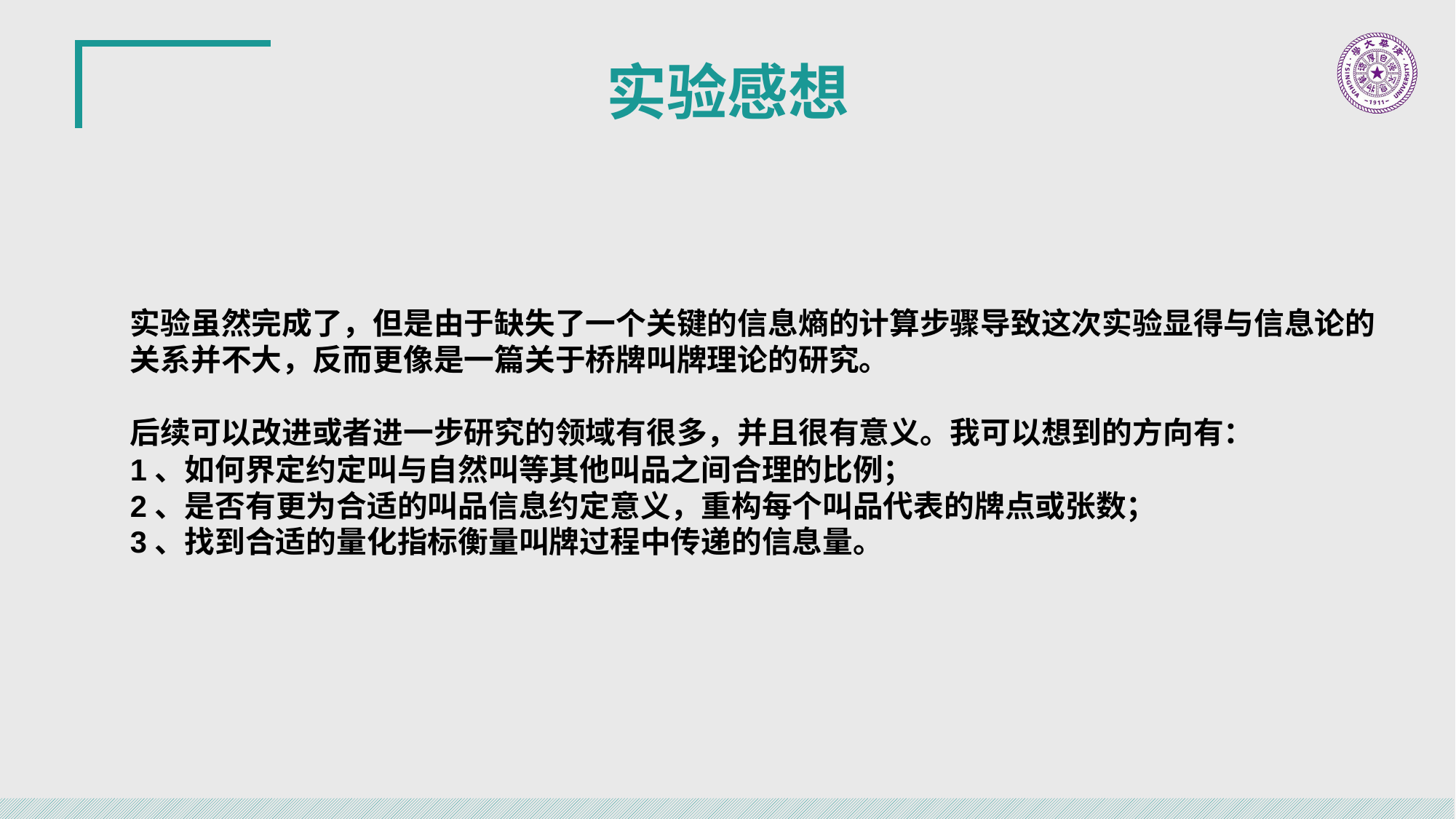

实验感想
实验虽然完成了，但是由于缺失了一个关键的信息熵的计算步骤导致这次实验显得与信息论的关系并不大，反而更像是一篇关于桥牌叫牌理论的研究。

后续可以改进或者进一步研究的领域有很多，并且很有意义。我可以想到的方向有：
1、如何界定约定叫与自然叫等其他叫品之间合理的比例；
2、是否有更为合适的叫品信息约定意义，重构每个叫品代表的牌点或张数；
3、找到合适的量化指标衡量叫牌过程中传递的信息量。